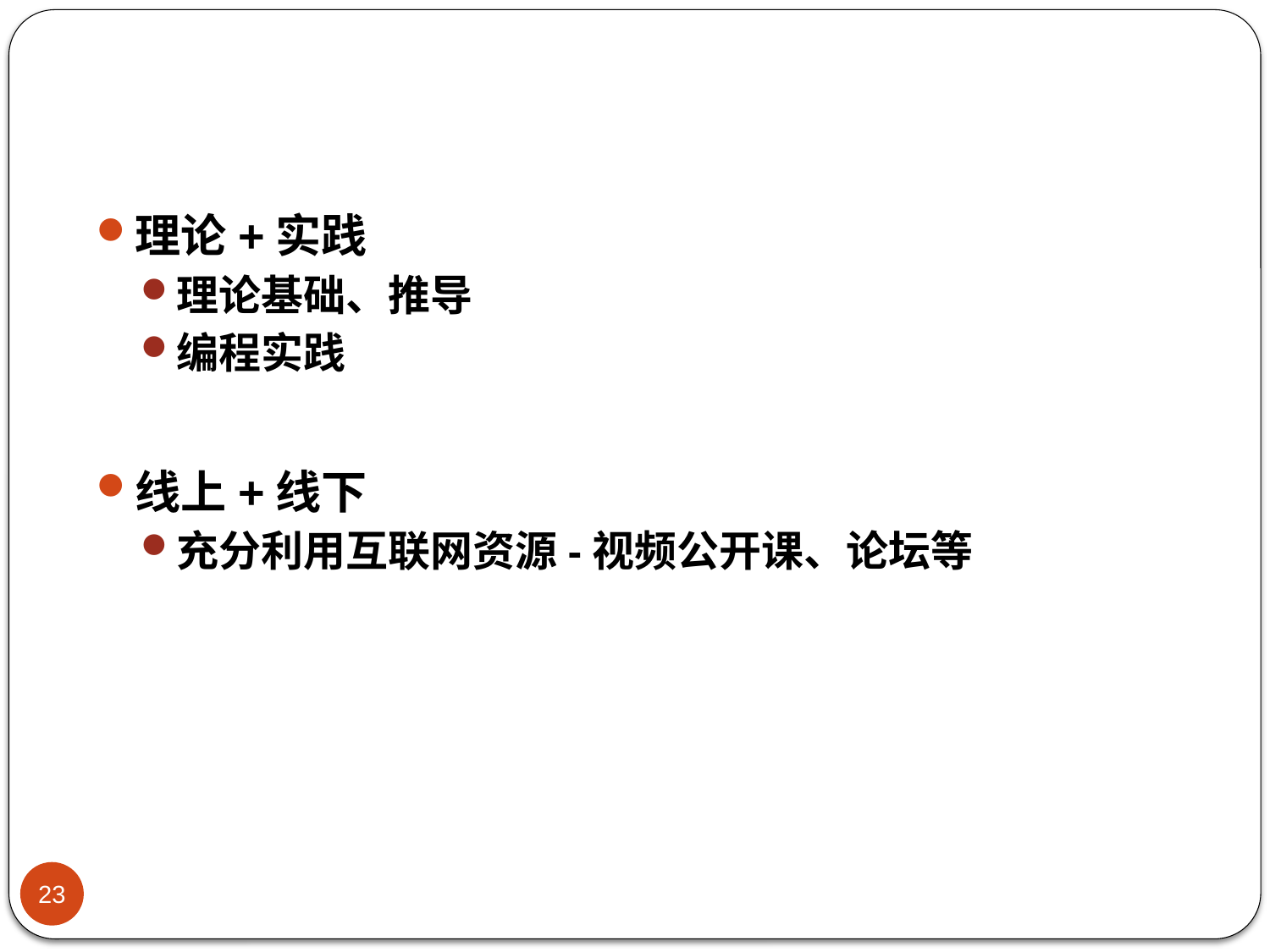

#
理论+实践
理论基础、推导
编程实践

线上+线下
充分利用互联网资源-视频公开课、论坛等
23